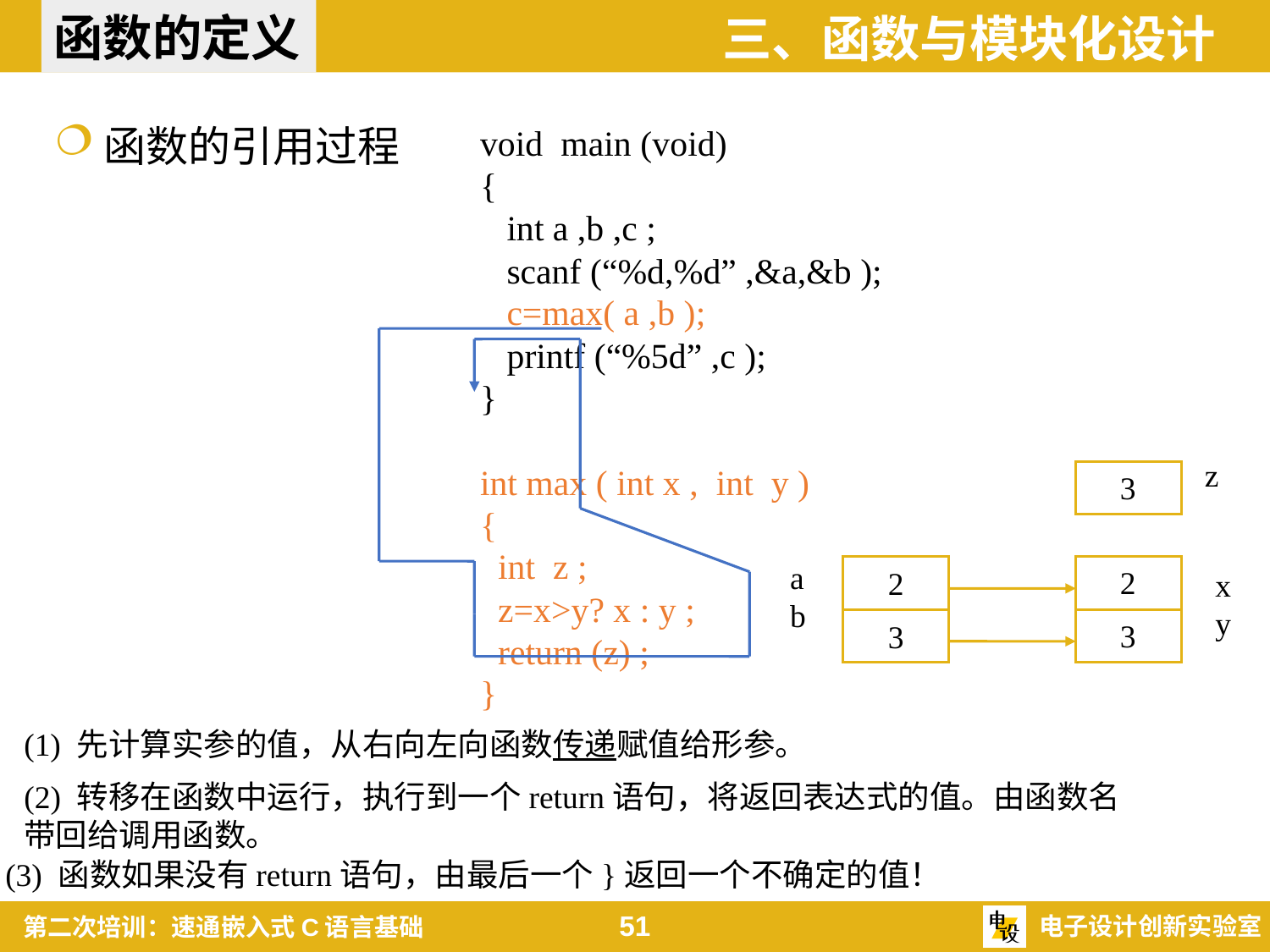

函数的定义
三、函数与模块化设计
函数的引用过程
void  main (void)
{
   int a ,b ,c ;
   scanf (“%d,%d” ,&a,&b );
   c=max( a ,b );
   printf (“%5d” ,c );
}

int max ( int x ,  int  y )
{
  int  z ;
  z=x>y? x : y ;
  return (z) ;
}

z

3

a
b
2

2
x
y

3

3

(1) 先计算实参的值，从右向左向函数传递赋值给形参。
(2) 转移在函数中运行，执行到一个return语句，将返回表达式的值。由函数名带回给调用函数。
(3) 函数如果没有return语句，由最后一个}返回一个不确定的值！
51